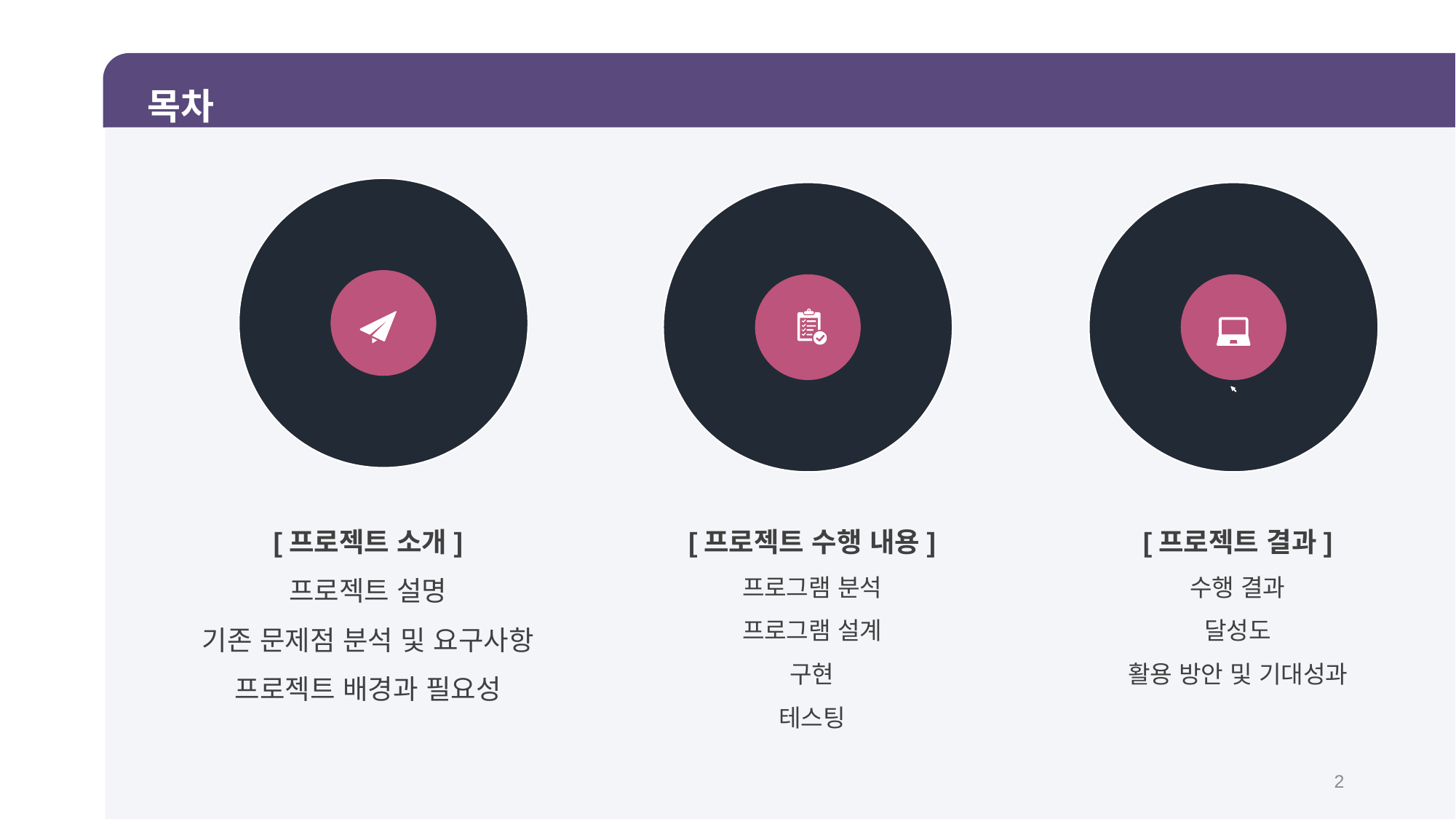

목차

[프로젝트 소개]
프로젝트 설명
기존 문제점 분석 및 요구사항
프로젝트 배경과 필요성
[프로젝트 수행 내용]
프로그램 분석
프로그램 설계
구현
테스팅
[프로젝트 결과]
수행 결과
달성도
활용 방안 및 기대성과
2